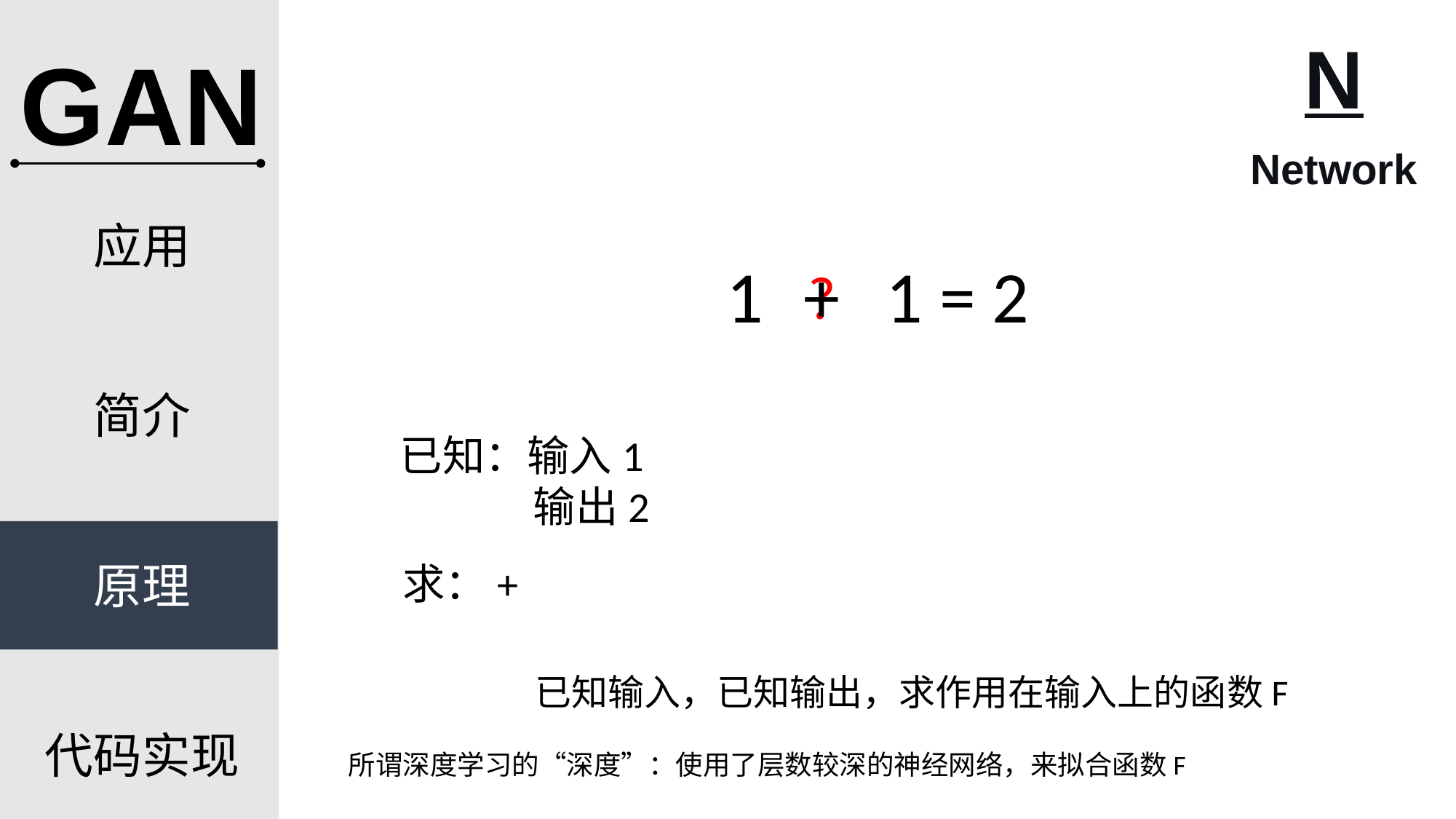

N
GAN
Network
应用
1
+
1 = 2
?
简介
已知：输入1
             输出2

原理
求：+
已知输入，已知输出，求作用在输入上的函数F
代码实现
所谓深度学习的“深度”：使用了层数较深的神经网络，来拟合函数F